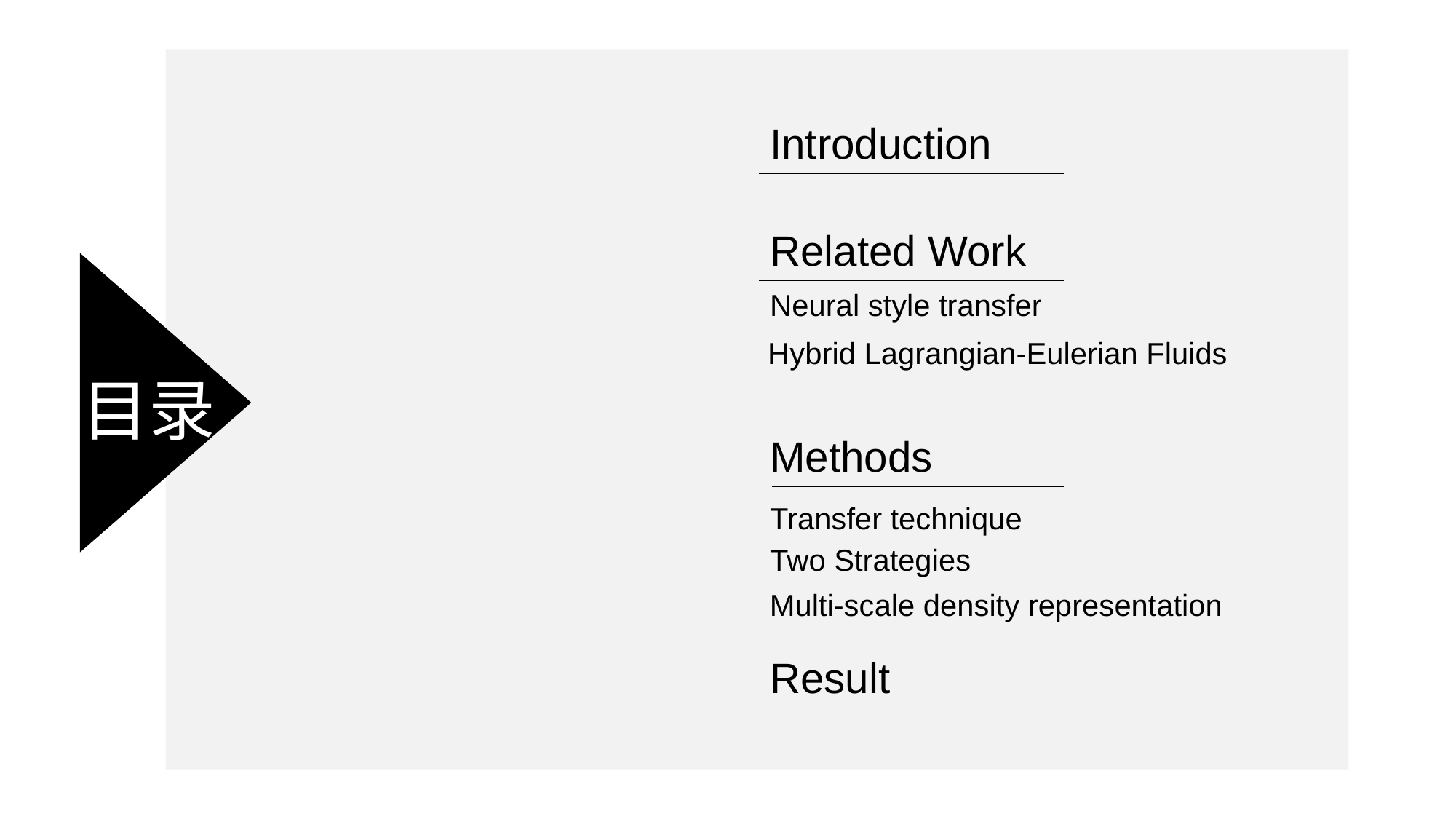

Introduction
Related Work
Neural style transfer
Hybrid Lagrangian-Eulerian Fluids
Methods
Transfer technique
Two Strategies
Multi-scale density representation
Result

目录